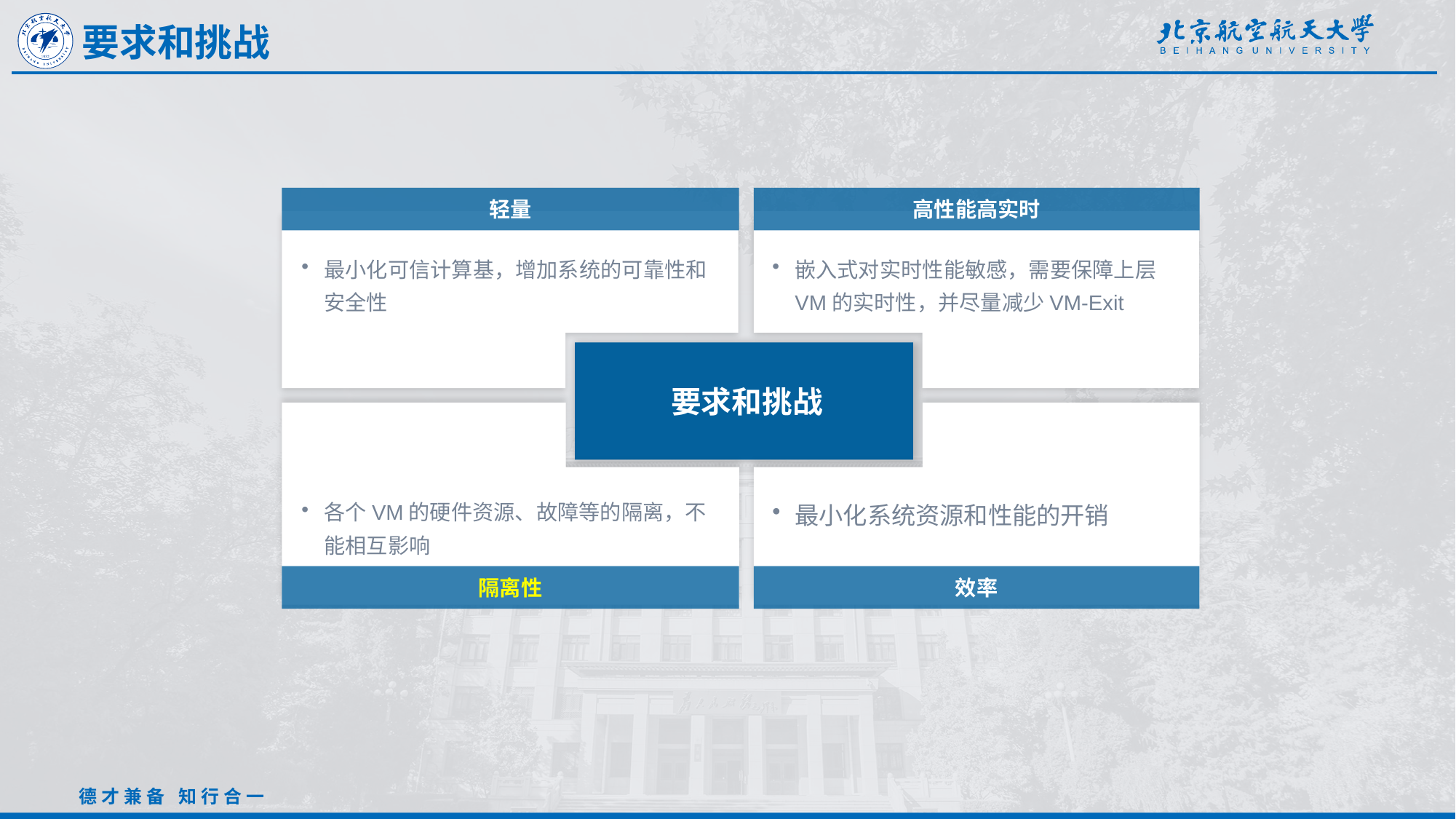

要求和挑战
轻量
高性能高实时

最小化可信计算基，增加系统的可靠性和安全性
嵌入式对实时性能敏感，需要保障上层VM的实时性，并尽量减少VM-Exit

要求和挑战

各个VM的硬件资源、故障等的隔离，不能相互影响
最小化系统资源和性能的开销
隔离性
效率